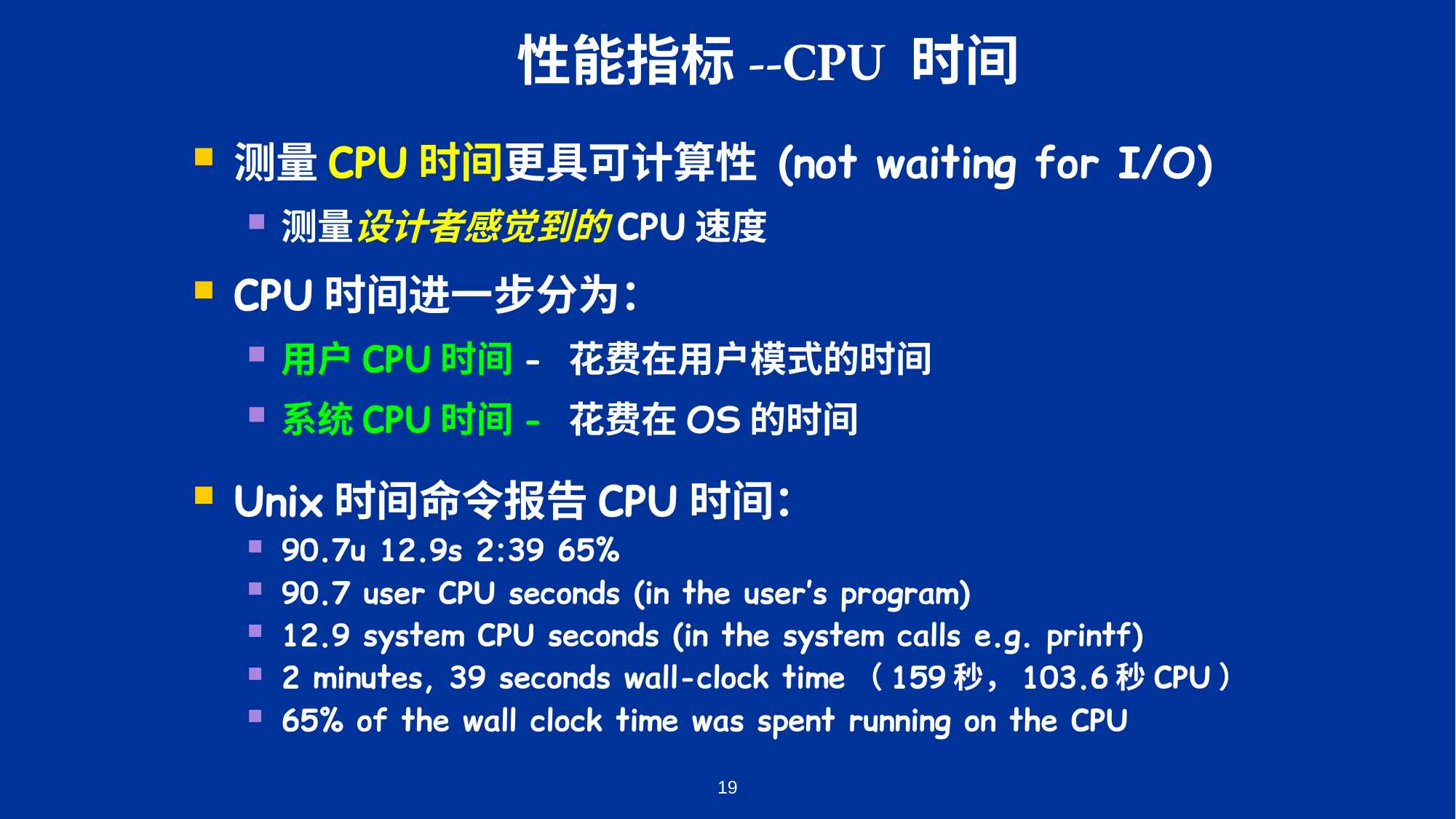

# 性能指标--CPU 时间
测量CPU时间更具可计算性 (not waiting for I/O)
测量设计者感觉到的CPU速度
CPU时间进一步分为：
用户CPU时间- 花费在用户模式的时间
系统CPU时间- 花费在OS的时间
Unix时间命令报告CPU时间：
90.7u 12.9s 2:39 65%
90.7 user CPU seconds (in the user’s program)
12.9 system CPU seconds (in the system calls e.g. printf)
2 minutes, 39 seconds wall-clock time（159秒，103.6秒CPU）
65% of the wall clock time was spent running on the CPU
19